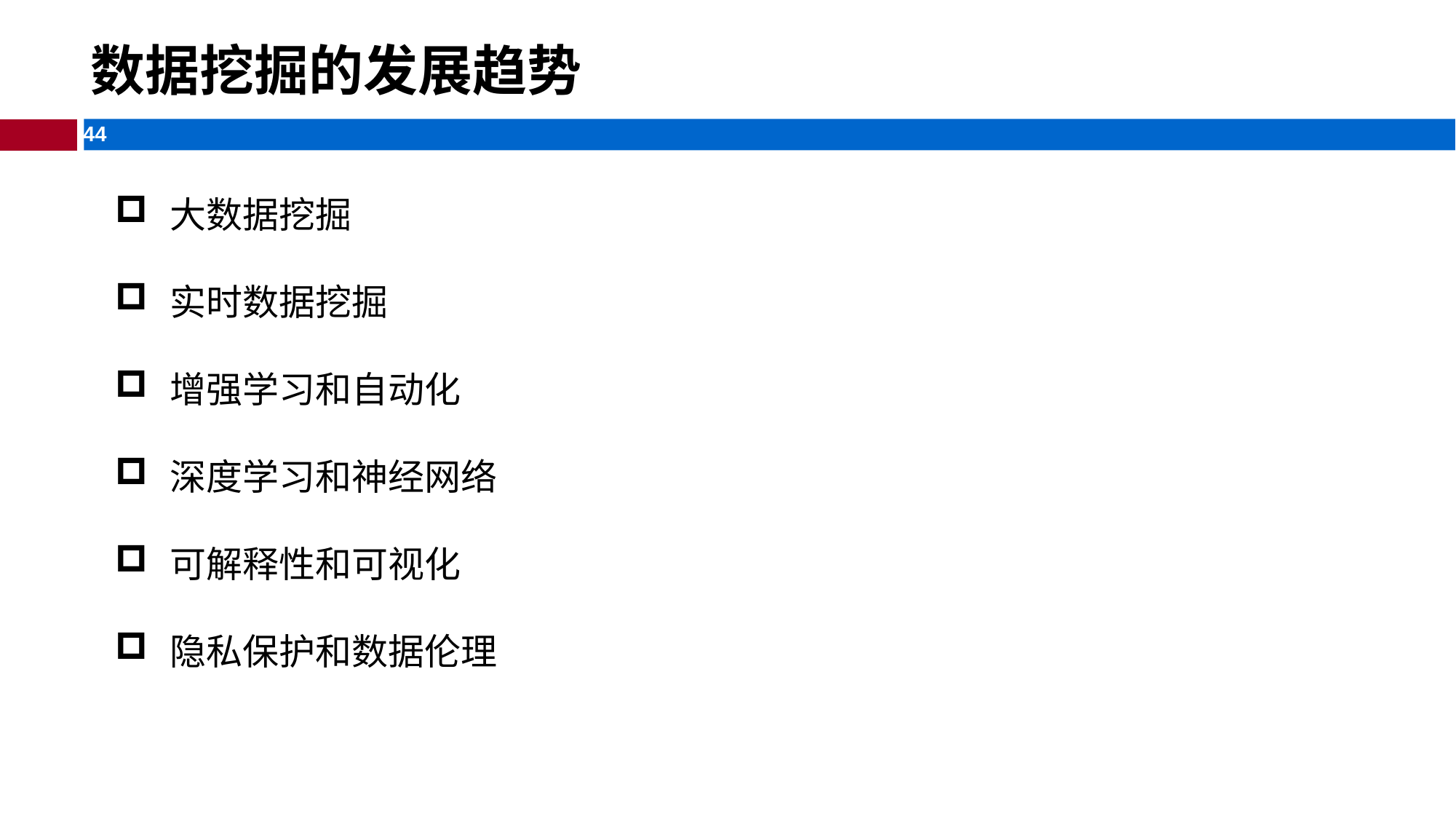

# 数据挖掘的发展趋势
大数据挖掘

实时数据挖掘

增强学习和自动化

深度学习和神经网络

可解释性和可视化

隐私保护和数据伦理